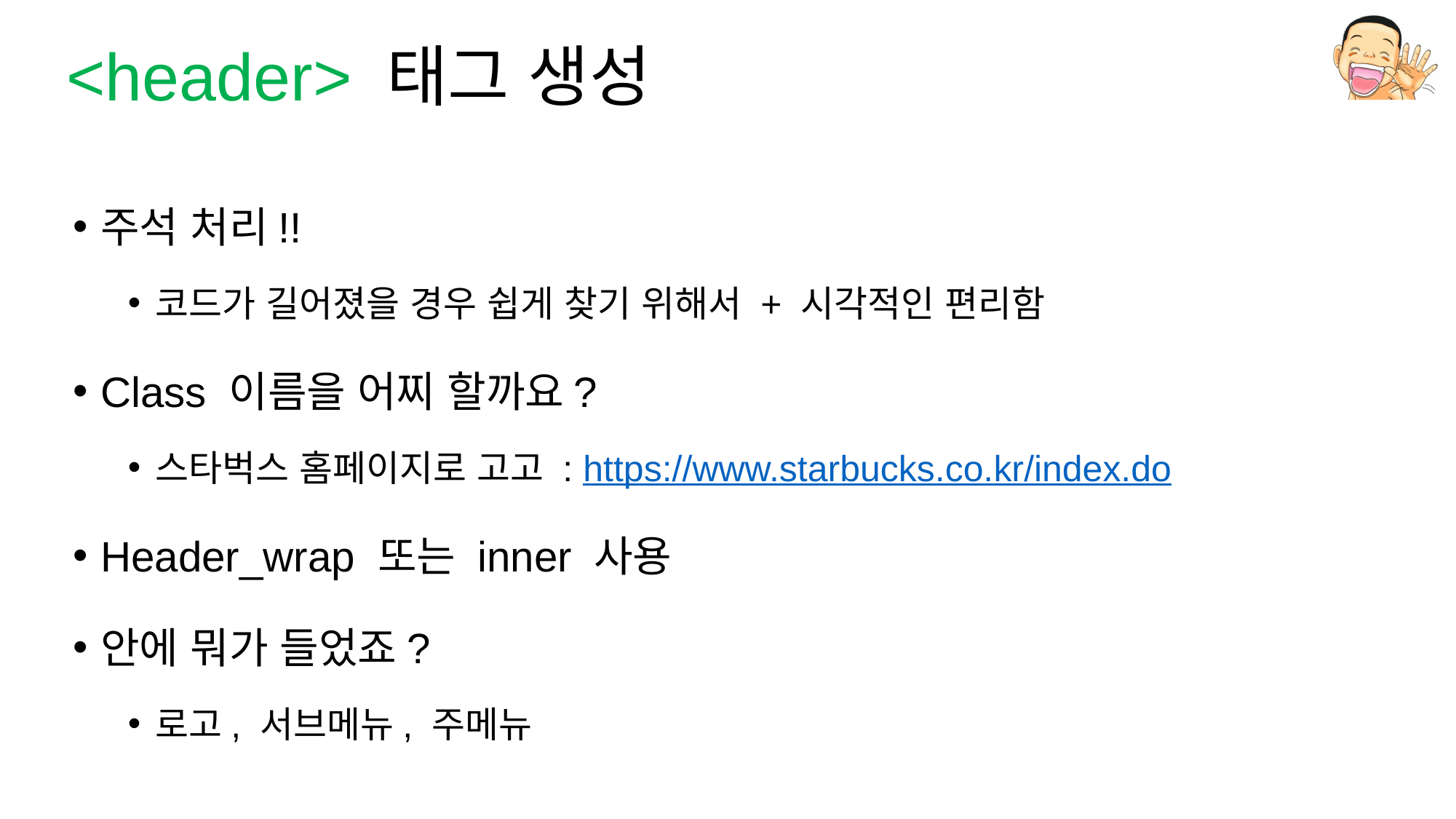

# <header> 태그 생성
주석 처리!!
코드가 길어졌을 경우 쉽게 찾기 위해서 + 시각적인 편리함
Class 이름을 어찌 할까요?
스타벅스 홈페이지로 고고 : https://www.starbucks.co.kr/index.do
Header_wrap 또는 inner 사용
안에 뭐가 들었죠?
로고, 서브메뉴, 주메뉴